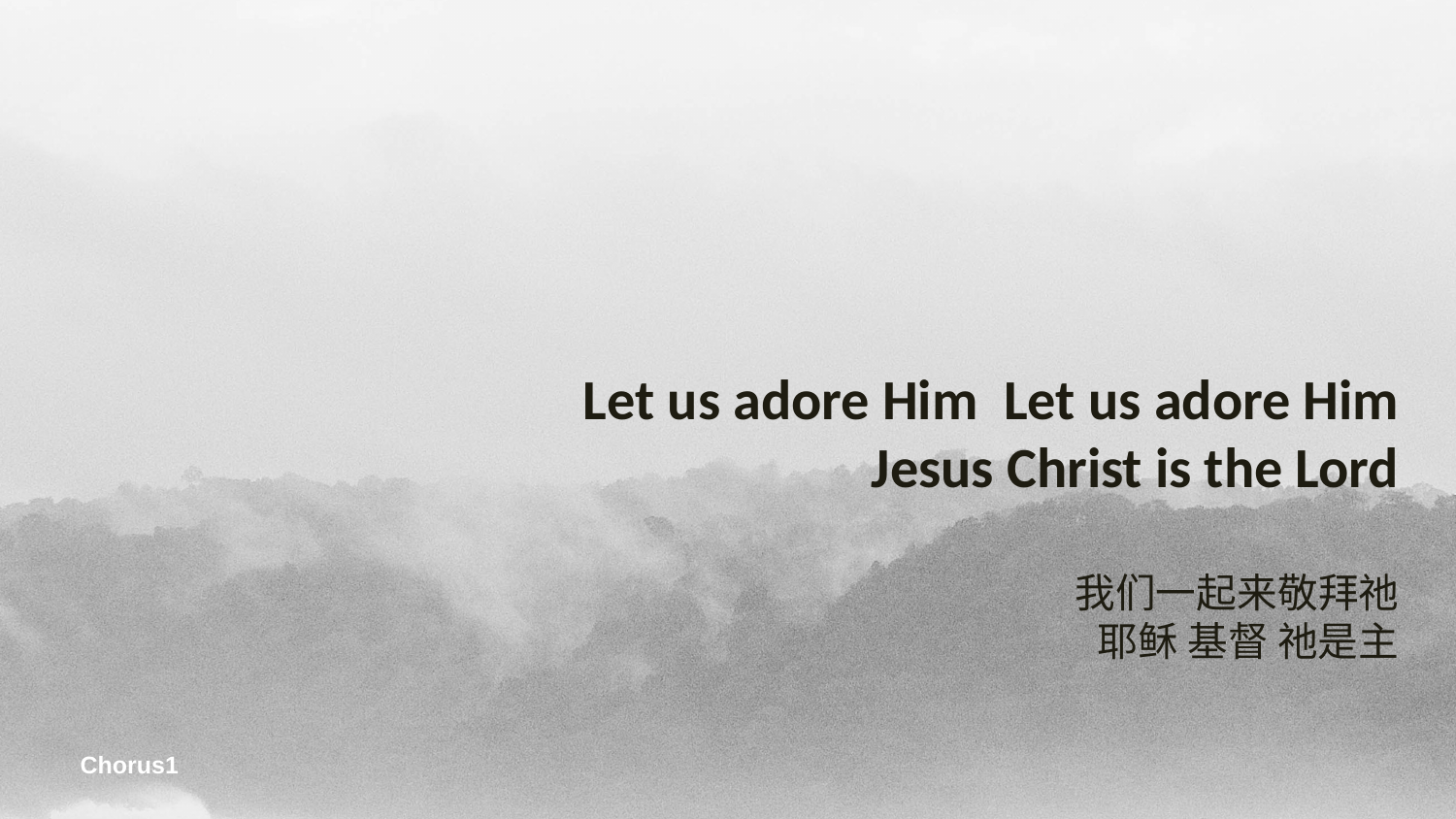

Let us adore Him  Let us adore Him
Jesus Christ is the Lord

我们一起来敬拜祂
耶稣 基督 祂是主

Chorus1